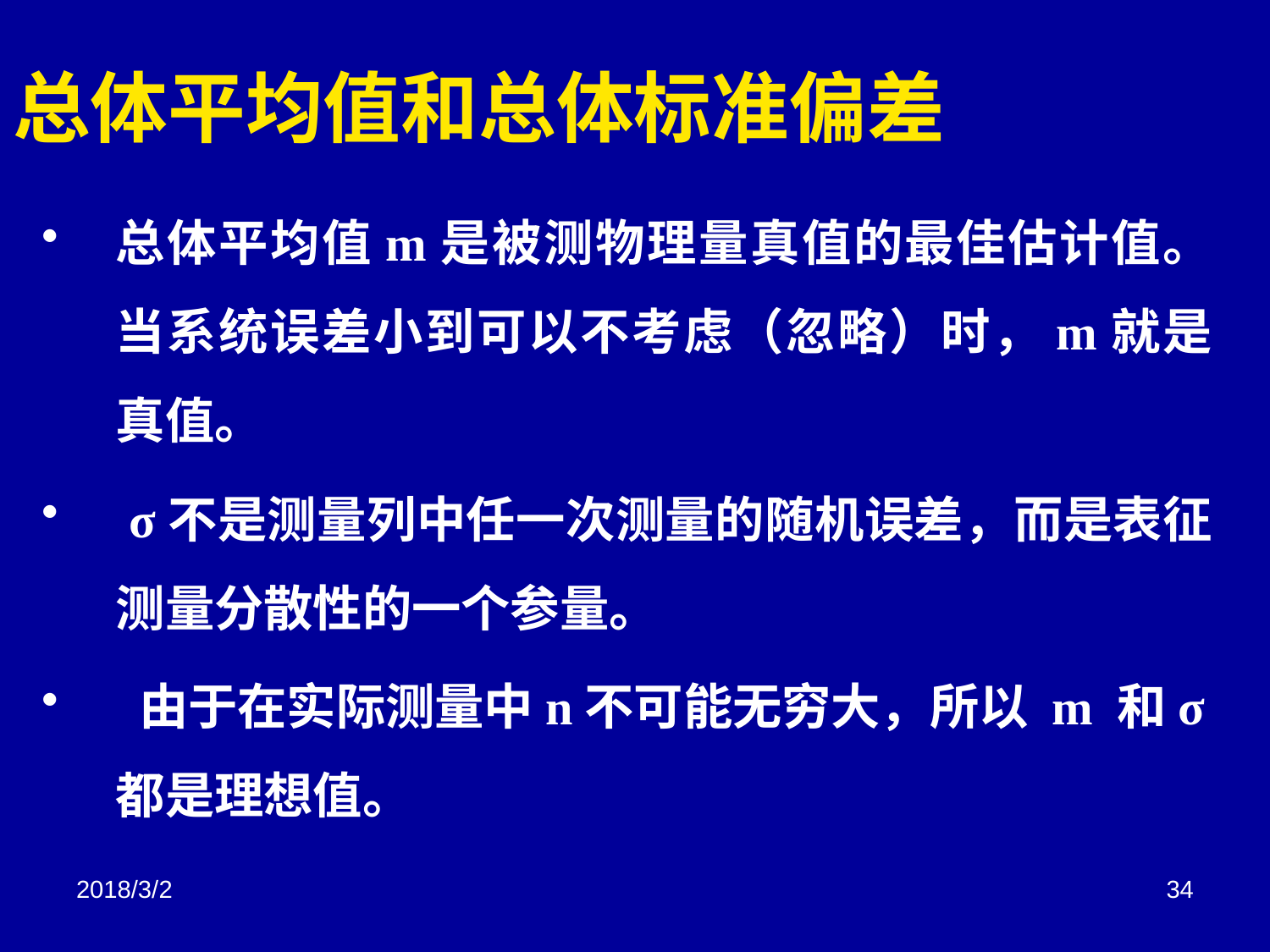

# 总体平均值和总体标准偏差
总体平均值m是被测物理量真值的最佳估计值。当系统误差小到可以不考虑（忽略）时，m就是真值。
 σ不是测量列中任一次测量的随机误差，而是表征测量分散性的一个参量。
 由于在实际测量中n不可能无穷大，所以 m 和σ都是理想值。
2018/3/2
34